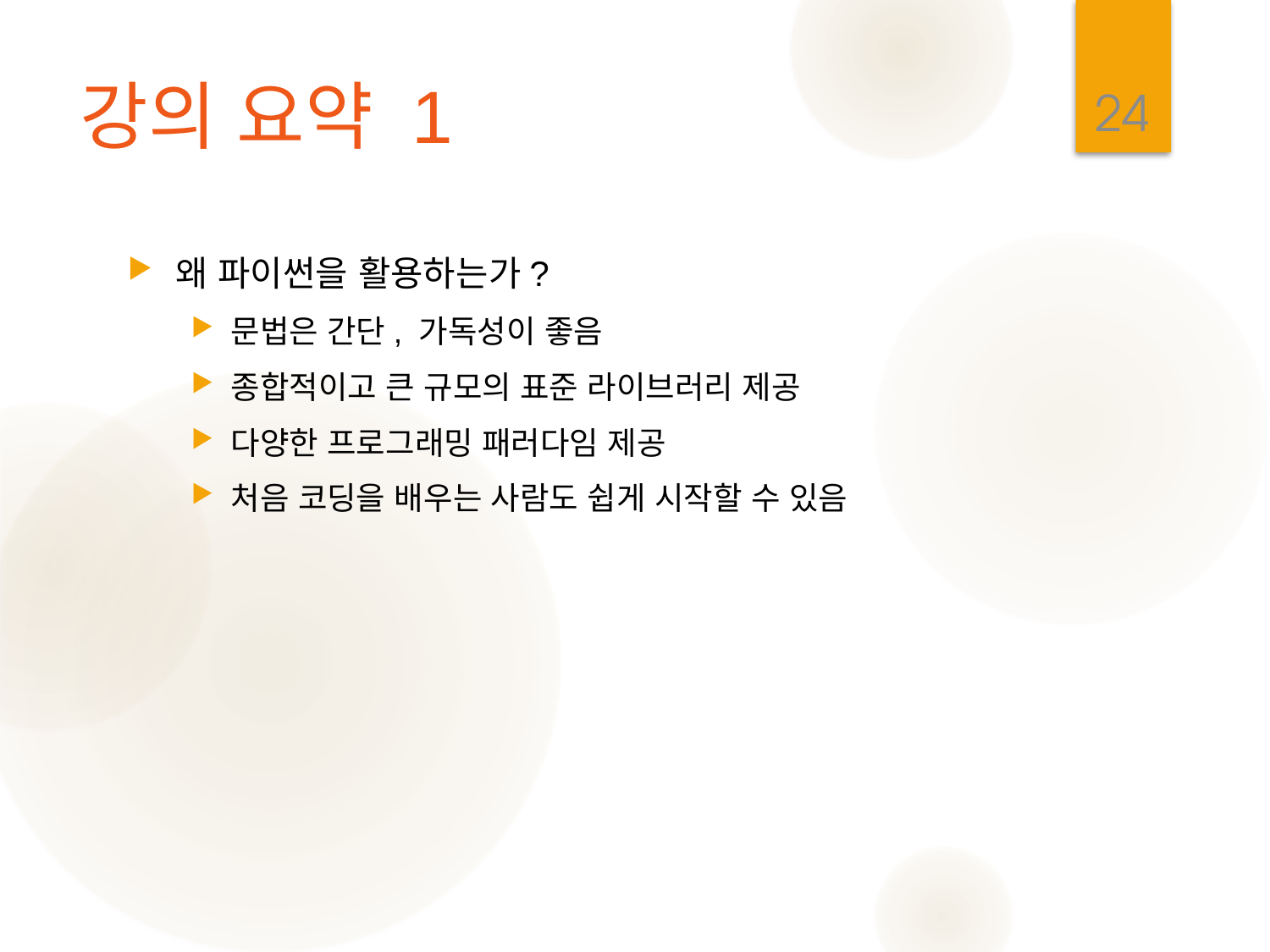

24
# 강의 요약 1
왜 파이썬을 활용하는가?
문법은 간단, 가독성이 좋음
종합적이고 큰 규모의 표준 라이브러리 제공
다양한 프로그래밍 패러다임 제공
처음 코딩을 배우는 사람도 쉽게 시작할 수 있음